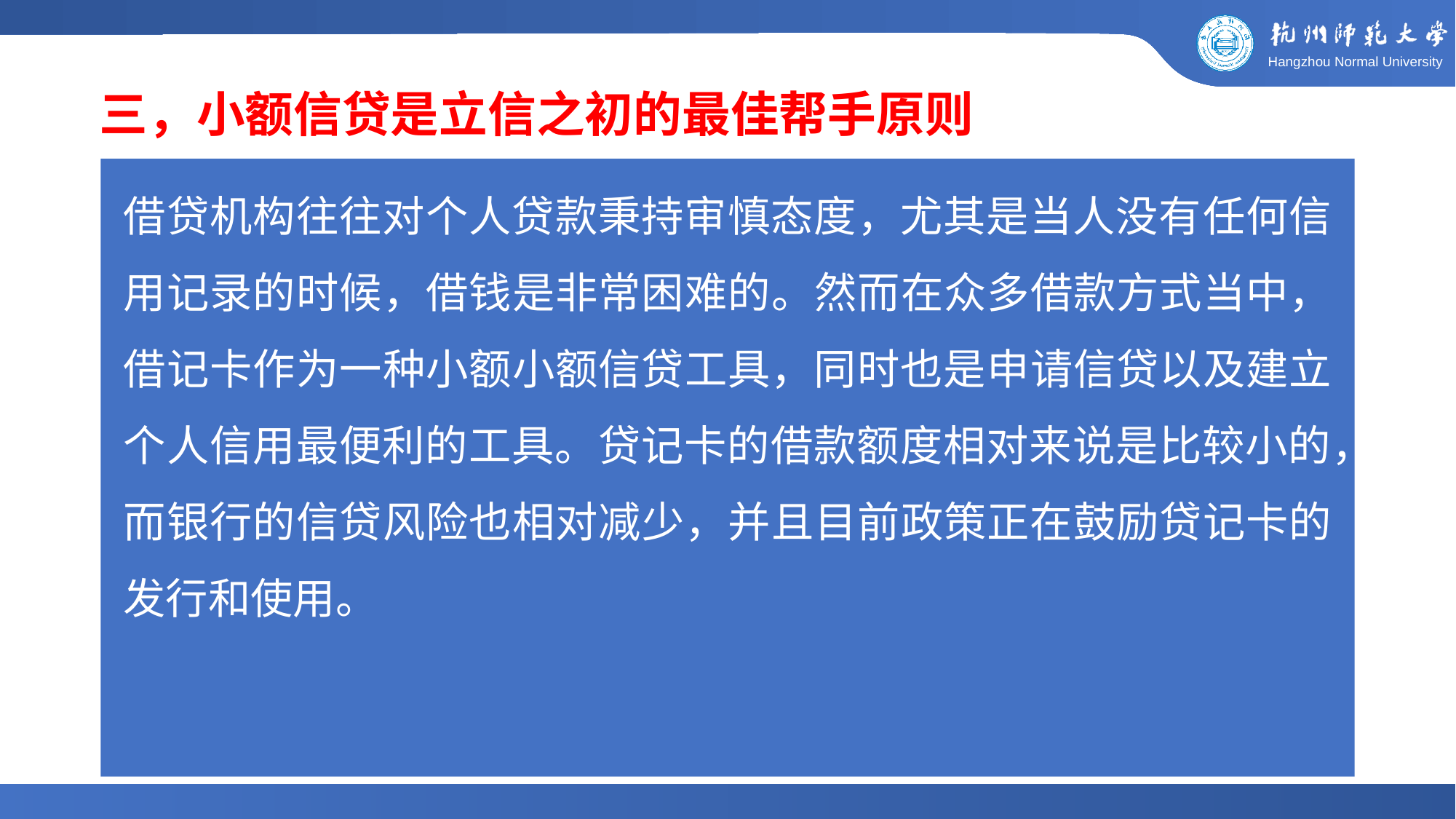

三，小额信贷是立信之初的最佳帮手原则
借贷机构往往对个人贷款秉持审慎态度，尤其是当人没有任何信用记录的时候，借钱是非常困难的。然而在众多借款方式当中，借记卡作为一种小额小额信贷工具，同时也是申请信贷以及建立个人信用最便利的工具。贷记卡的借款额度相对来说是比较小的，而银行的信贷风险也相对减少，并且目前政策正在鼓励贷记卡的发行和使用。